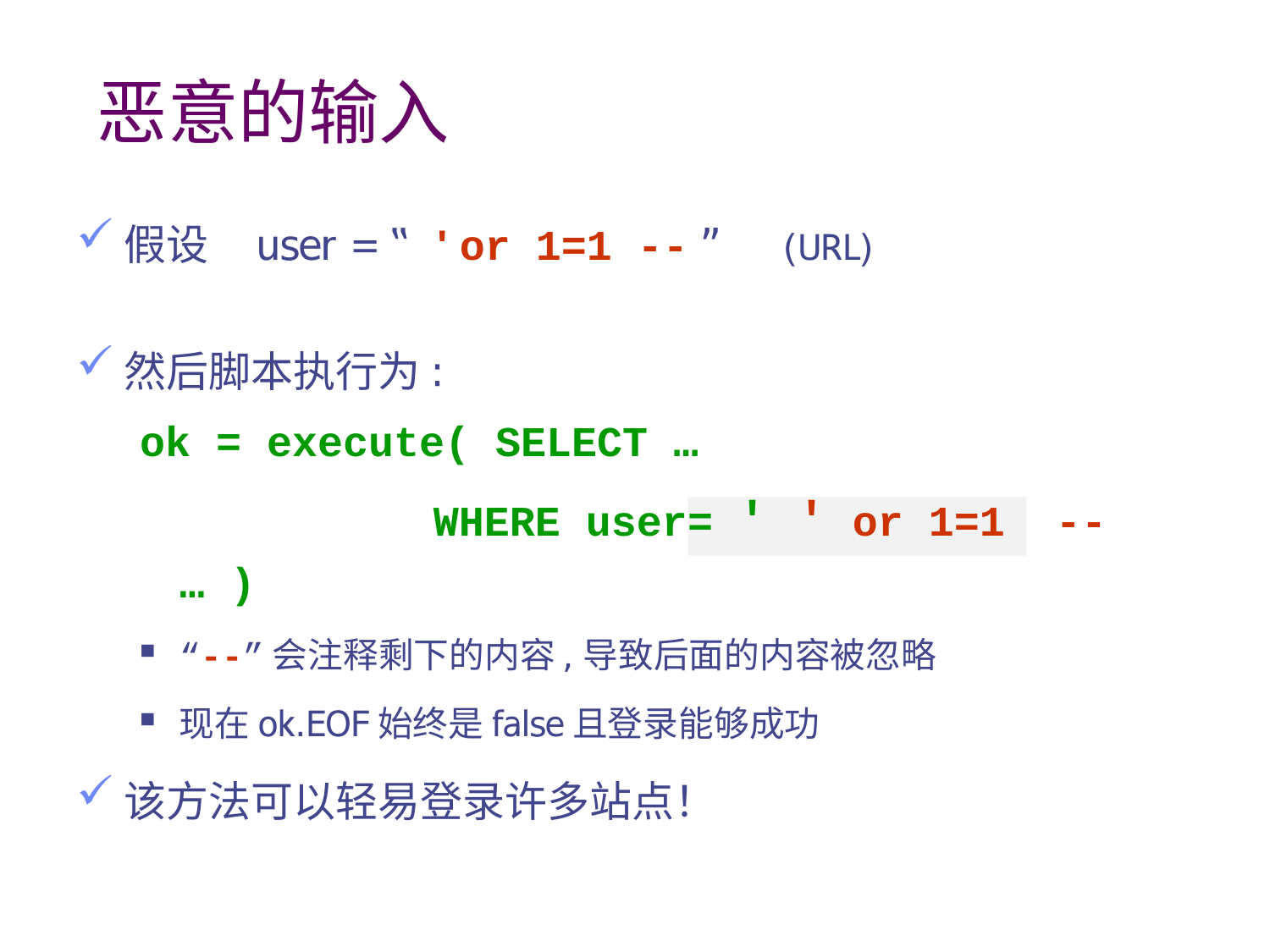

# 恶意的输入
假设    user = “  ' or 1=1 -- ”     (URL)

然后脚本执行为:
ok = execute( SELECT …
			WHERE user= ' ' or 1=1  -- … )
“--”会注释剩下的内容,导致后面的内容被忽略
现在ok.EOF始终是false且登录能够成功
该方法可以轻易登录许多站点！